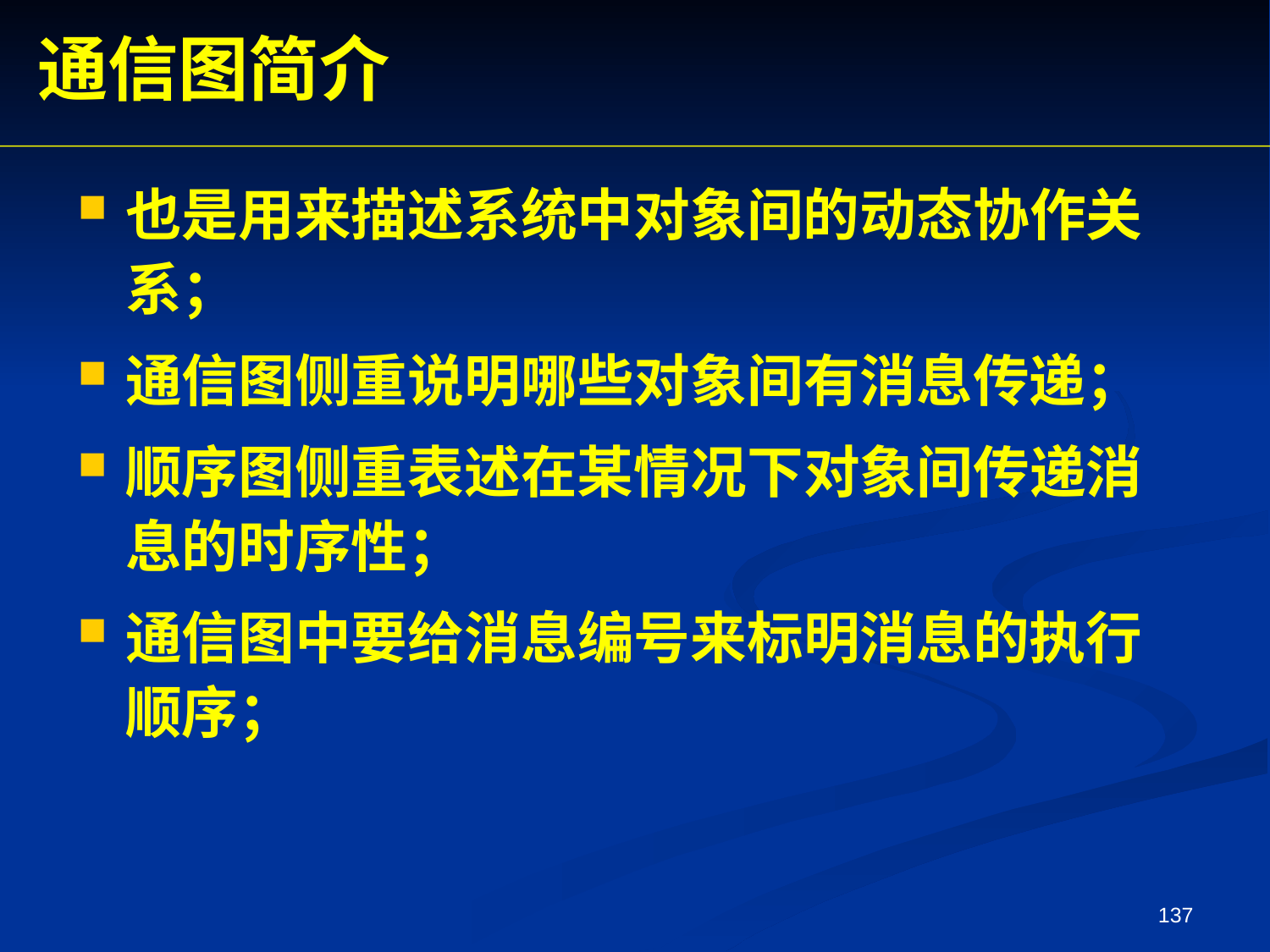

通信图简介

也是用来描述系统中对象间的动态协作关系；
通信图侧重说明哪些对象间有消息传递；
顺序图侧重表述在某情况下对象间传递消息的时序性；
通信图中要给消息编号来标明消息的执行顺序；
137